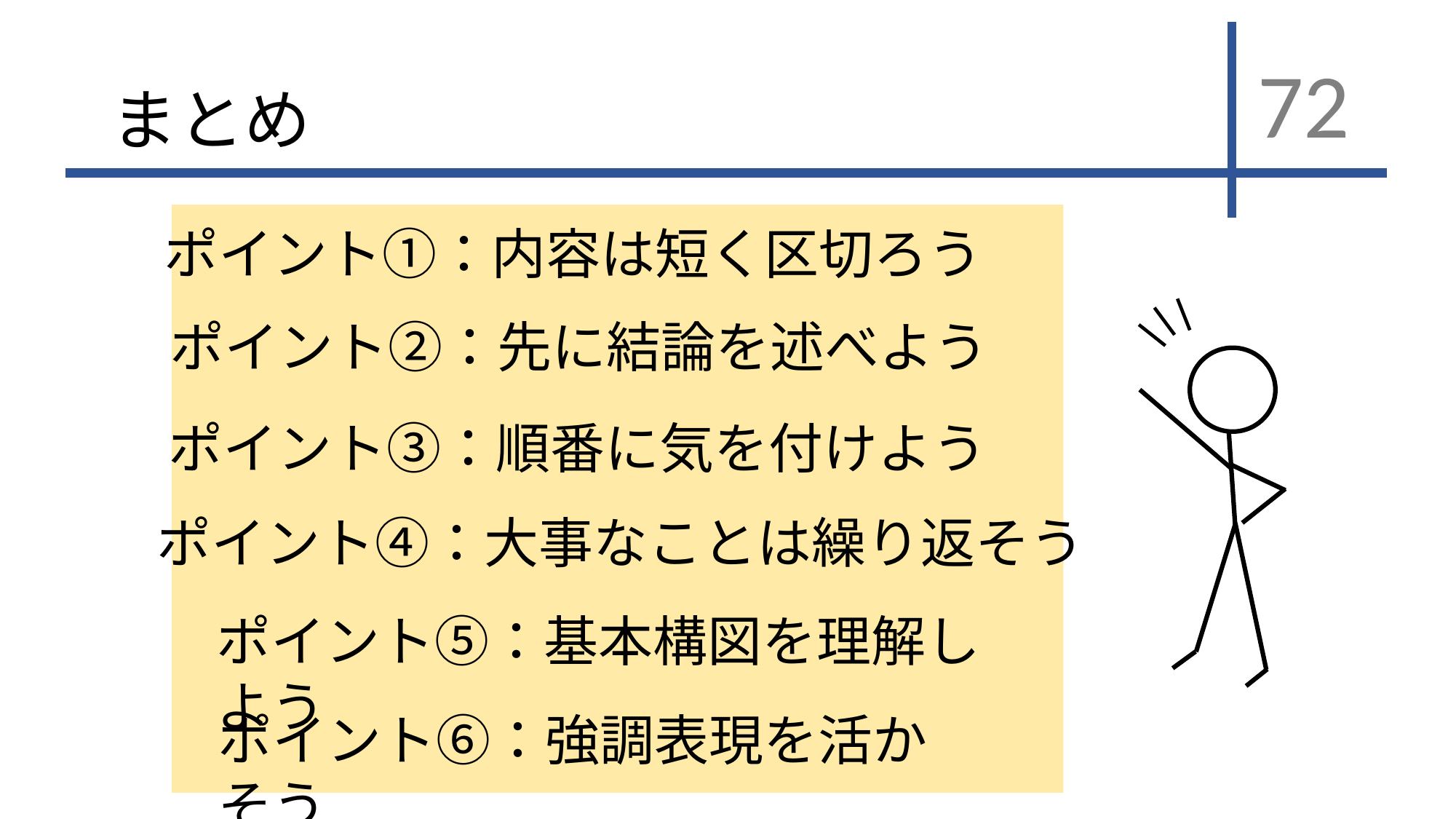

72
# まとめ

ポイント①：内容は短く区切ろう
ポイント②：先に結論を述べよう
ポイント③：順番に気を付けよう
ポイント④：大事なことは繰り返そう
ポイント⑤：基本構図を理解しよう
ポイント⑥：強調表現を活かそう